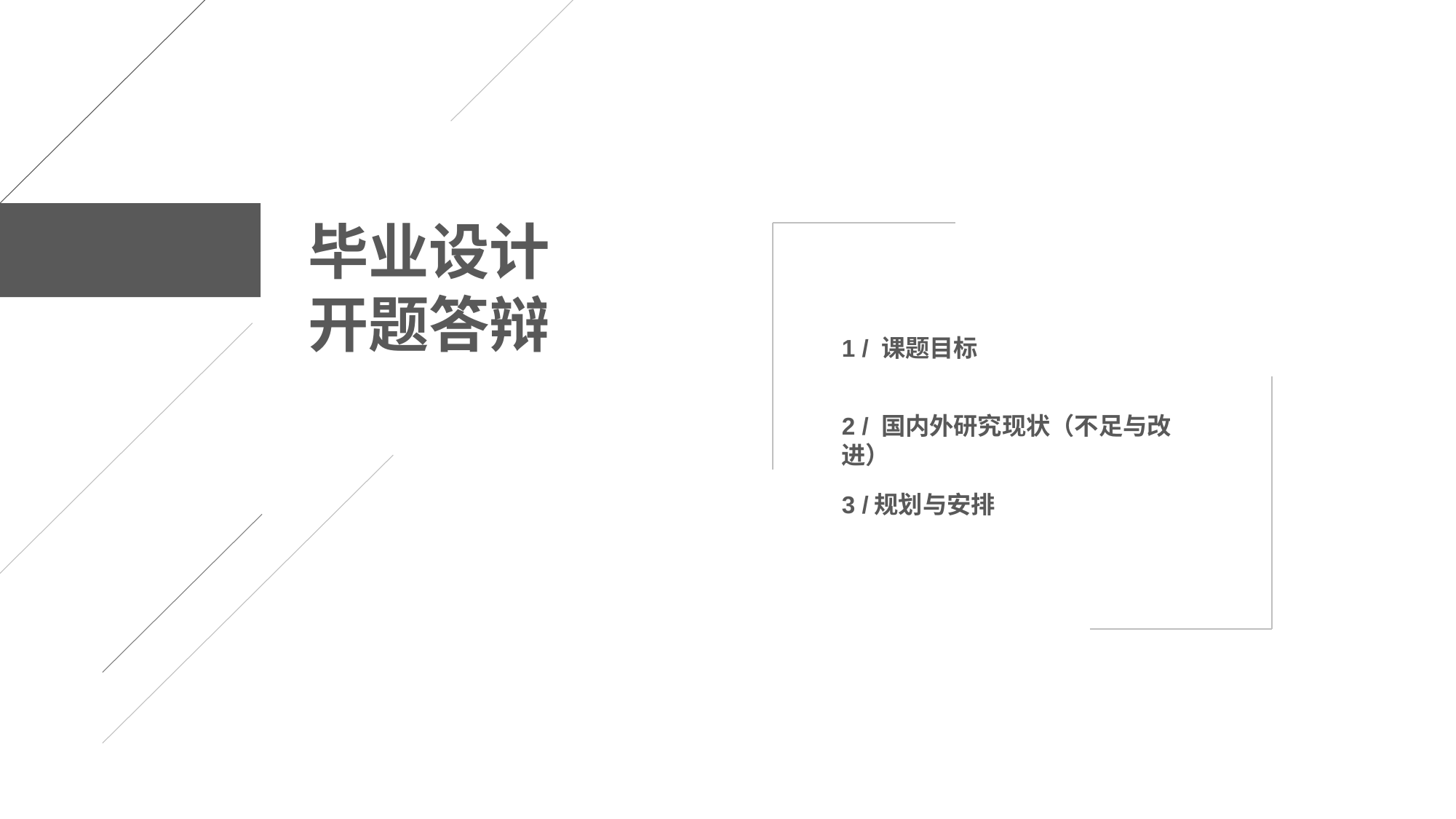

毕业设计
开题答辩
1 / 课题目标
2 / 国内外研究现状（不足与改进）
3 /规划与安排